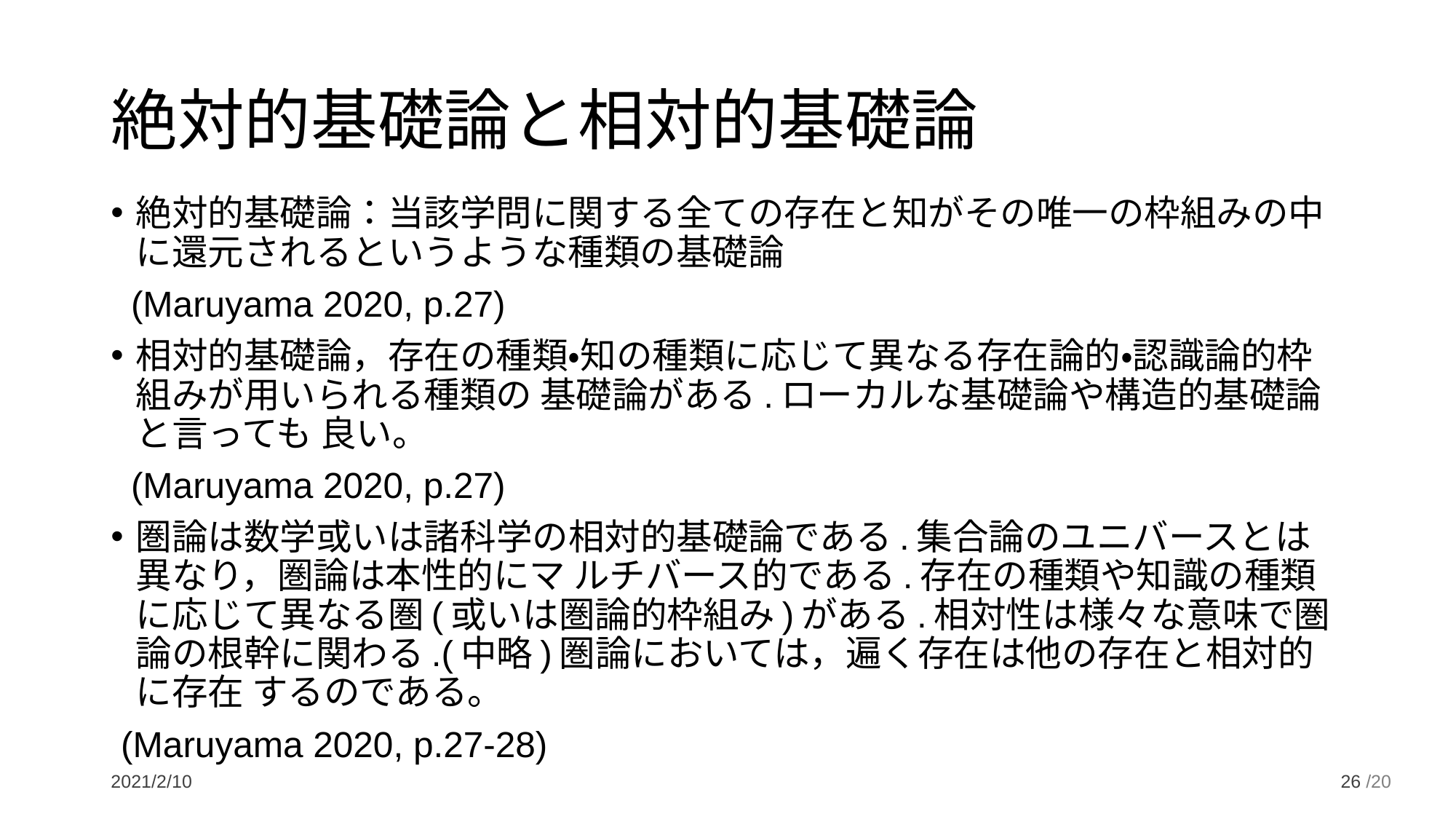

# 絶対的基礎論と相対的基礎論
絶対的基礎論：当該学問に関する全ての存在と知がその唯一の枠組みの中に還元されるというような種類の基礎論
  (Maruyama 2020, p.27)
相対的基礎論，存在の種類・知の種類に応じて異なる存在論的・認識論的枠組みが用いられる種類の 基礎論がある.ローカルな基礎論や構造的基礎論と言っても 良い。
  (Maruyama 2020, p.27)
圏論は数学或いは諸科学の相対的基礎論である.集合論のユニバースとは異なり，圏論は本性的にマ ルチバース的である.存在の種類や知識の種類に応じて異なる圏(或いは圏論的枠組み)がある.相対性は様々な意味で圏論の根幹に関わる.(中略)圏論においては，遍く存在は他の存在と相対的に存在 するのである。
 (Maruyama 2020, p.27-28)

2021/2/10
26